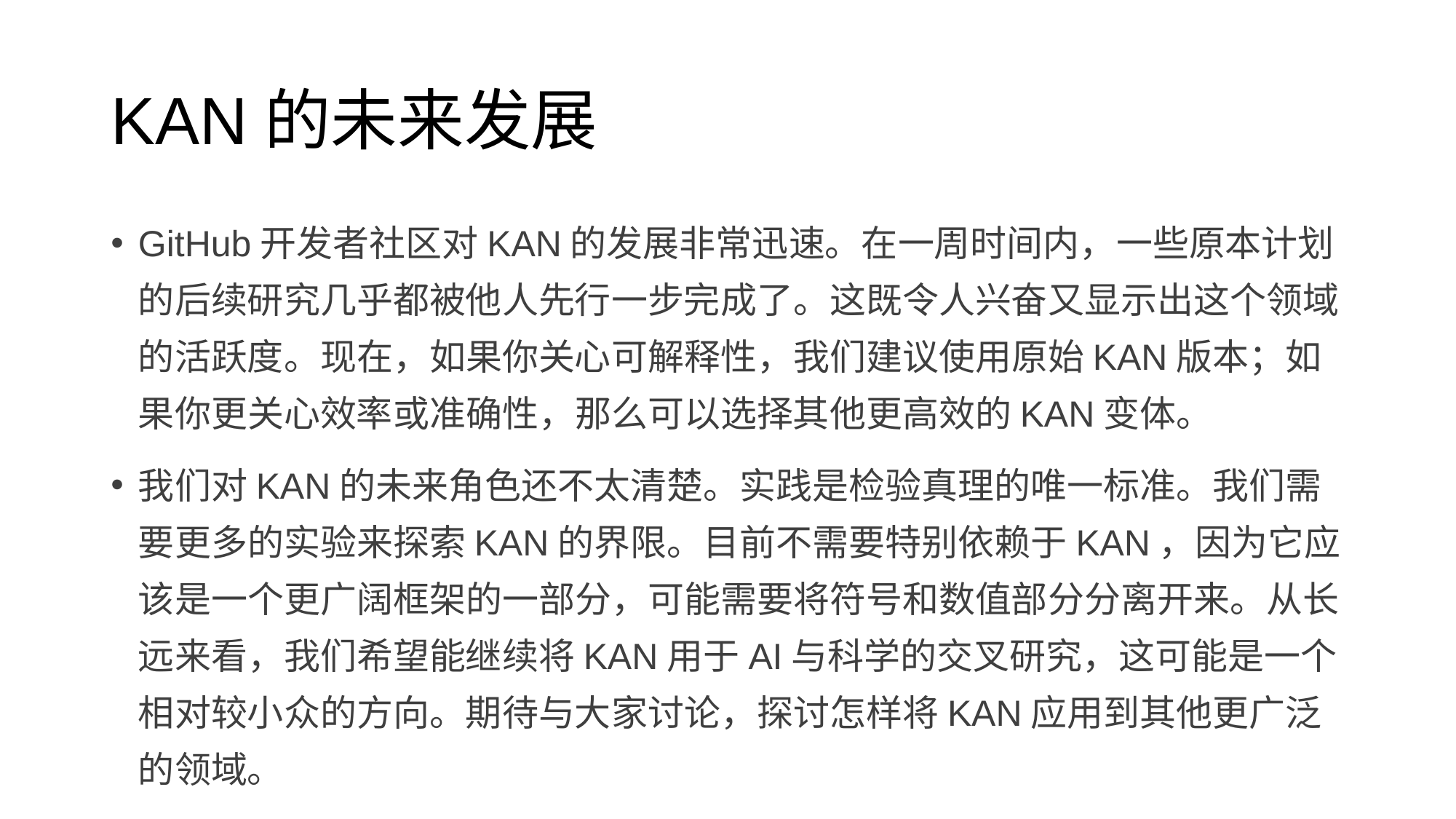

# KAN的未来发展
GitHub开发者社区对KAN的发展非常迅速。在一周时间内，一些原本计划的后续研究几乎都被他人先行一步完成了。这既令人兴奋又显示出这个领域的活跃度。现在，如果你关心可解释性，我们建议使用原始KAN版本；如果你更关心效率或准确性，那么可以选择其他更高效的KAN变体。
我们对KAN的未来角色还不太清楚。实践是检验真理的唯一标准。我们需要更多的实验来探索KAN的界限。目前不需要特别依赖于KAN，因为它应该是一个更广阔框架的一部分，可能需要将符号和数值部分分离开来。从长远来看，我们希望能继续将KAN用于AI与科学的交叉研究，这可能是一个相对较小众的方向。期待与大家讨论，探讨怎样将KAN应用到其他更广泛的领域。